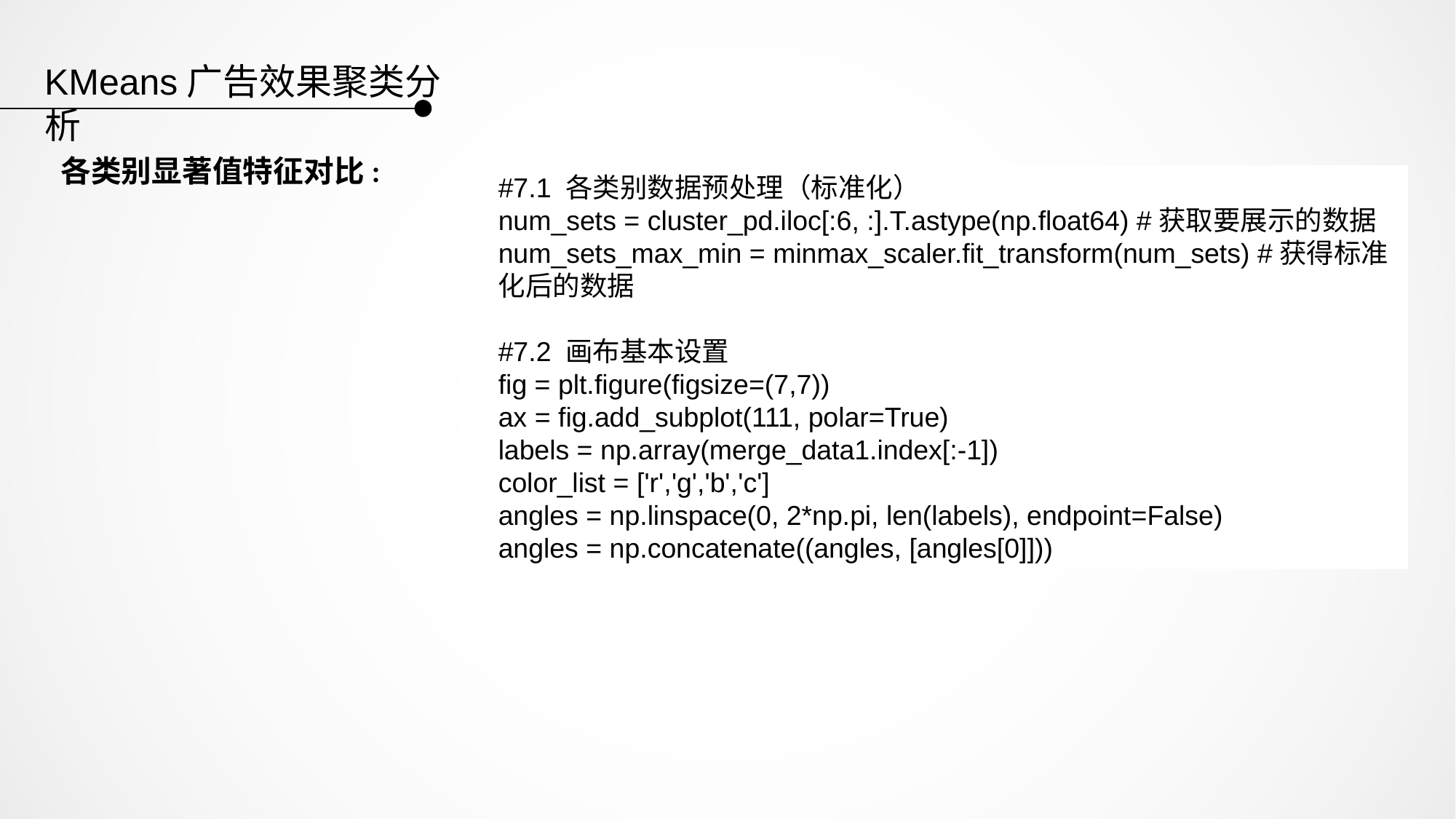

KMeans广告效果聚类分析

各类别显著值特征对比:
#7.1 各类别数据预处理（标准化）
num_sets = cluster_pd.iloc[:6, :].T.astype(np.float64) #获取要展示的数据
num_sets_max_min = minmax_scaler.fit_transform(num_sets) #获得标准化后的数据
#7.2 画布基本设置
fig = plt.figure(figsize=(7,7))
ax = fig.add_subplot(111, polar=True)
labels = np.array(merge_data1.index[:-1])
color_list = ['r','g','b','c']
angles = np.linspace(0, 2*np.pi, len(labels), endpoint=False)
angles = np.concatenate((angles, [angles[0]]))